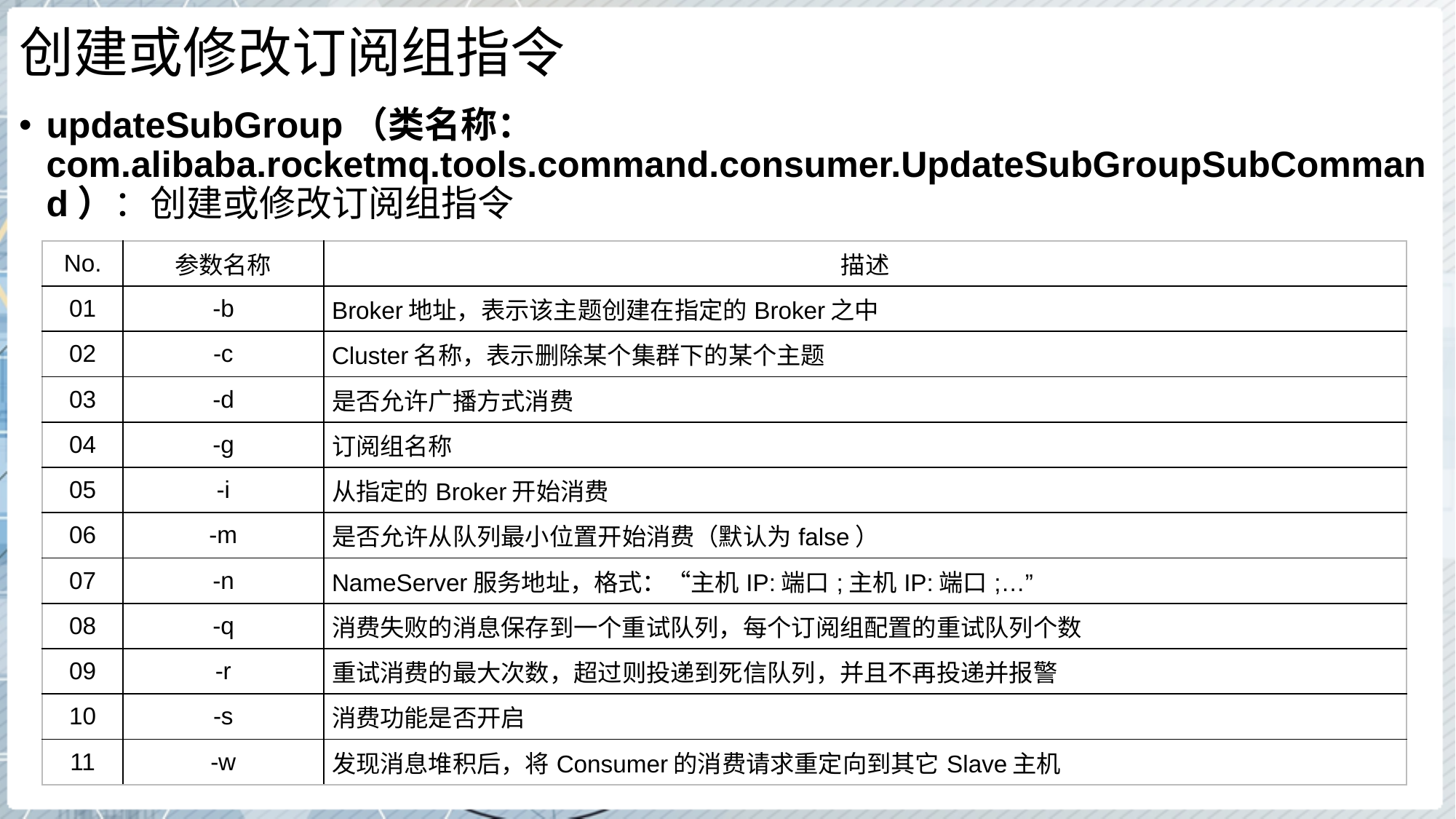

# 创建或修改订阅组指令
updateSubGroup（类名称：com.alibaba.rocketmq.tools.command.consumer.UpdateSubGroupSubCommand）：创建或修改订阅组指令
| No. | 参数名称 | 描述 |
| --- | --- | --- |
| 01 | -b | Broker地址，表示该主题创建在指定的Broker之中 |
| 02 | -c | Cluster名称，表示删除某个集群下的某个主题 |
| 03 | -d | 是否允许广播方式消费 |
| 04 | -g | 订阅组名称 |
| 05 | -i | 从指定的Broker开始消费 |
| 06 | -m | 是否允许从队列最小位置开始消费（默认为false） |
| 07 | -n | NameServer服务地址，格式：“主机IP:端口;主机IP:端口;…” |
| 08 | -q | 消费失败的消息保存到一个重试队列，每个订阅组配置的重试队列个数 |
| 09 | -r | 重试消费的最大次数，超过则投递到死信队列，并且不再投递并报警 |
| 10 | -s | 消费功能是否开启 |
| 11 | -w | 发现消息堆积后，将Consumer的消费请求重定向到其它Slave主机 |